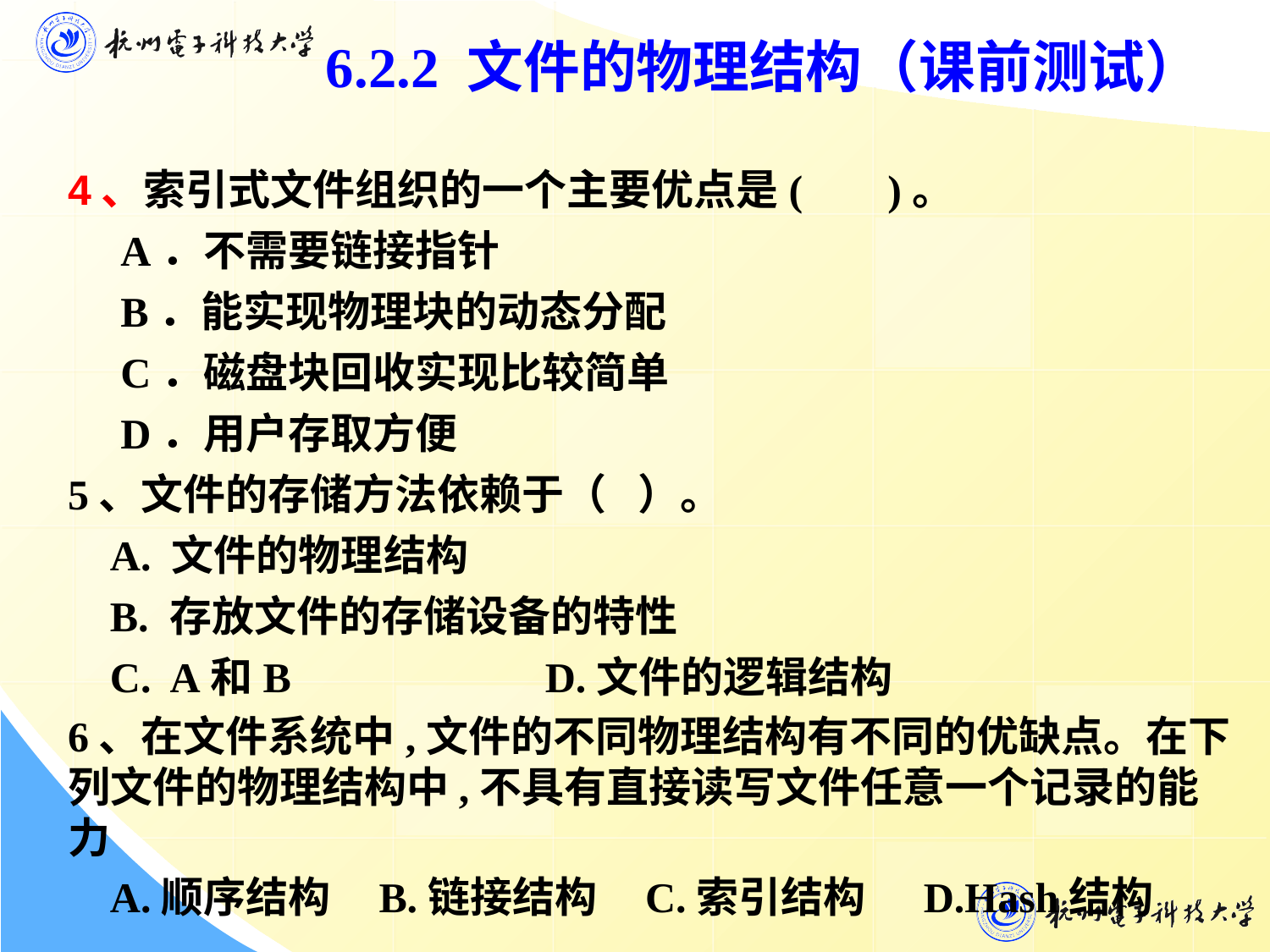

6.2.2 文件的物理结构（课前测试）
4、索引式文件组织的一个主要优点是(    )。
     A．不需要链接指针
     B．能实现物理块的动态分配
     C．磁盘块回收实现比较简单
     D．用户存取方便
5、文件的存储方法依赖于（  ）。
    A. 文件的物理结构
    B. 存放文件的存储设备的特性
    C.  A和B                       D.文件的逻辑结构
6、在文件系统中,文件的不同物理结构有不同的优缺点。在下列文件的物理结构中,不具有直接读写文件任意一个记录的能力
    A.顺序结构    B.链接结构    C.索引结构     D.Hash结构